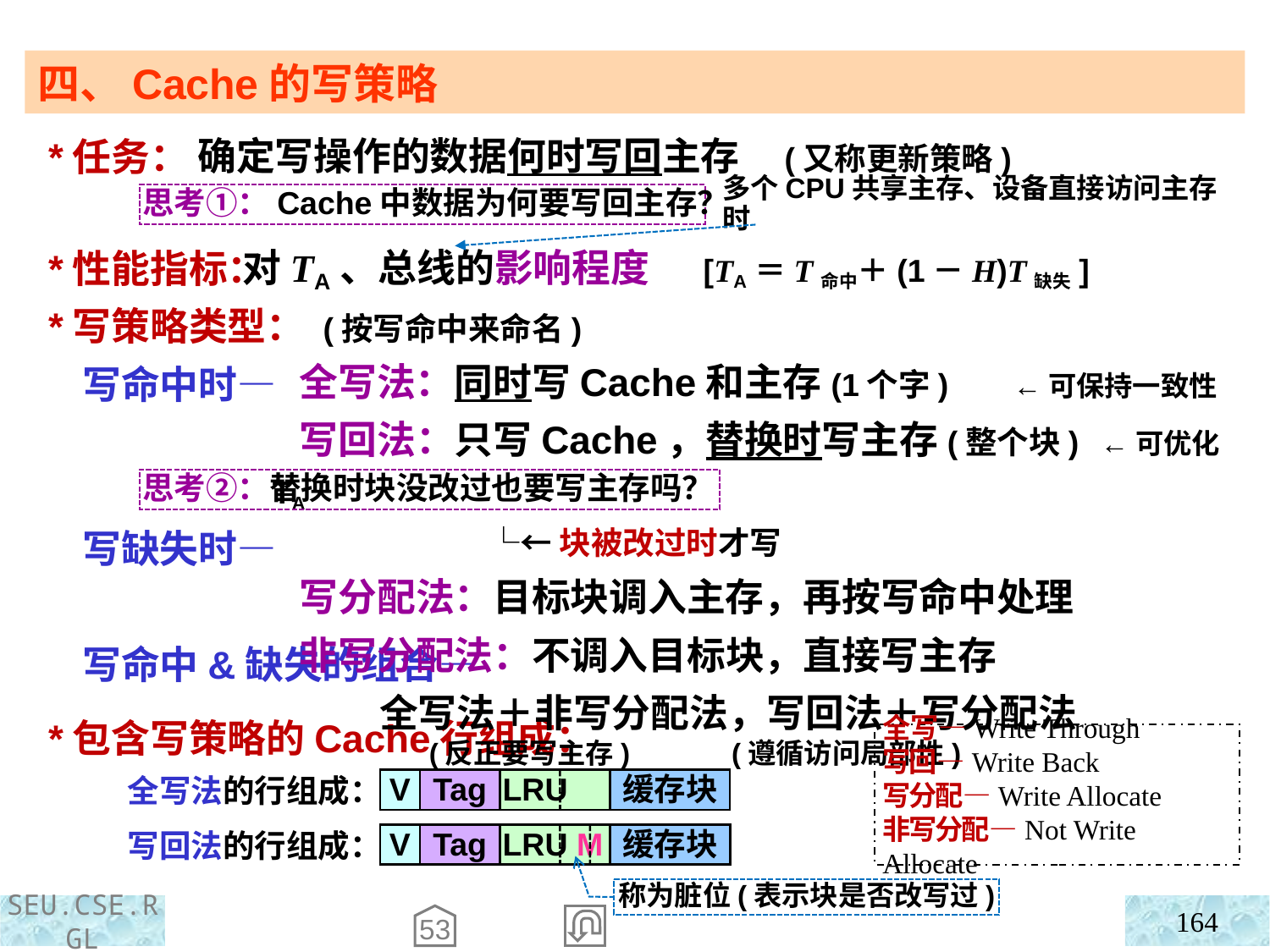

四、Cache的写策略
确定写操作的数据何时写回主存    (又称更新策略)

    对TA、总线的影响程度     [TA＝T命中＋(1－H)T缺失]
 *任务：

 *性能指标：
 *写策略类型： (按写命中来命名)
    写命中时—

    写缺失时—

    写命中&缺失的组合—
 *包含写策略的Cache行组成：
多个CPU共享主存、设备直接访问主存时
思考①：Cache中数据为何要写回主存？
  全写法：同时写Cache和主存(1个字)      ←可保持一致性
  写回法：只写Cache，替换时写主存(整个块)  ←可优化TA
                              └←块被改过时才写
  写分配法：目标块调入主存，再按写命中处理
  非写分配法：不调入目标块，直接写主存
           全写法＋非写分配法，写回法＋写分配法
                    (反正要写主存)             (遵循访问局部性)
思考②：替换时块没改过也要写主存吗？
全写—Write Through
写回—Write Back
写分配—Write Allocate
非写分配—Not Write Allocate
全写法的行组成：
V
Tag
LRU
缓存块

写回法的行组成：
V
Tag
LRU M

缓存块

称为脏位(表示块是否改写过)
164
53